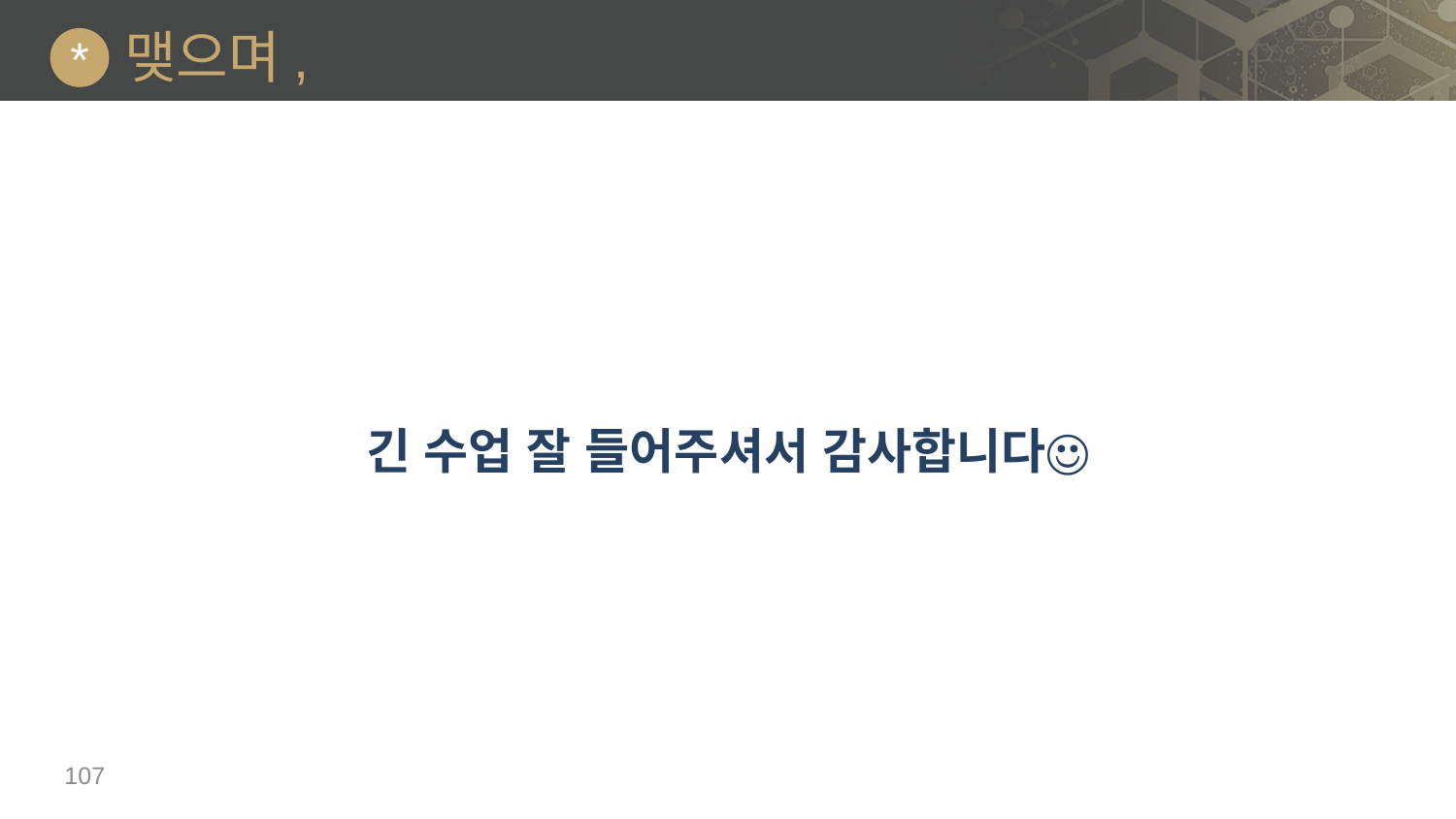

# 맺으며,
*
긴 수업 잘 들어주셔서 감사합니다☺️
107